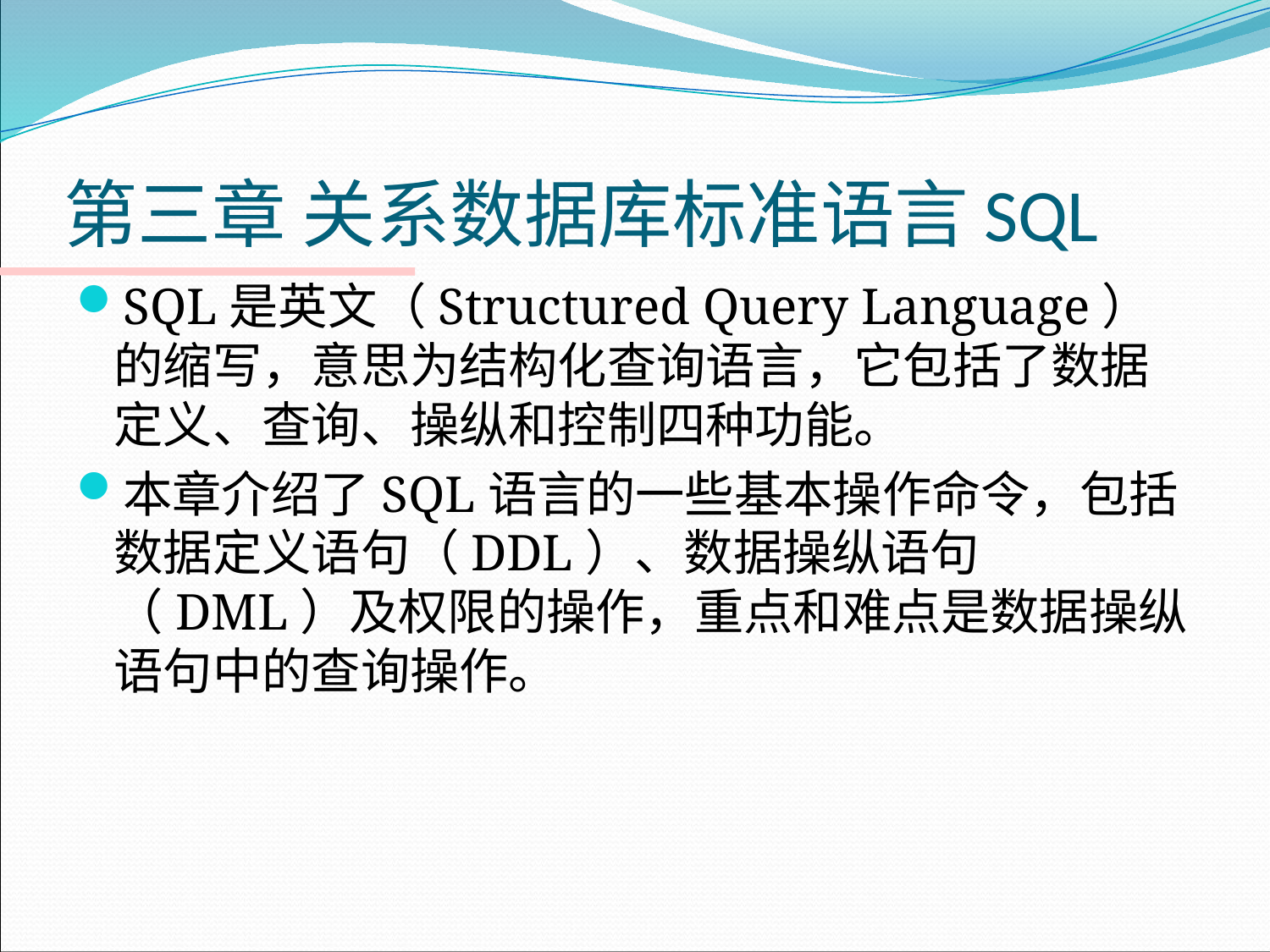

# 第三章 关系数据库标准语言SQL
SQL是英文（Structured Query Language）的缩写，意思为结构化查询语言，它包括了数据定义、查询、操纵和控制四种功能。
本章介绍了SQL语言的一些基本操作命令，包括数据定义语句（DDL）、数据操纵语句（DML）及权限的操作，重点和难点是数据操纵语句中的查询操作。

245